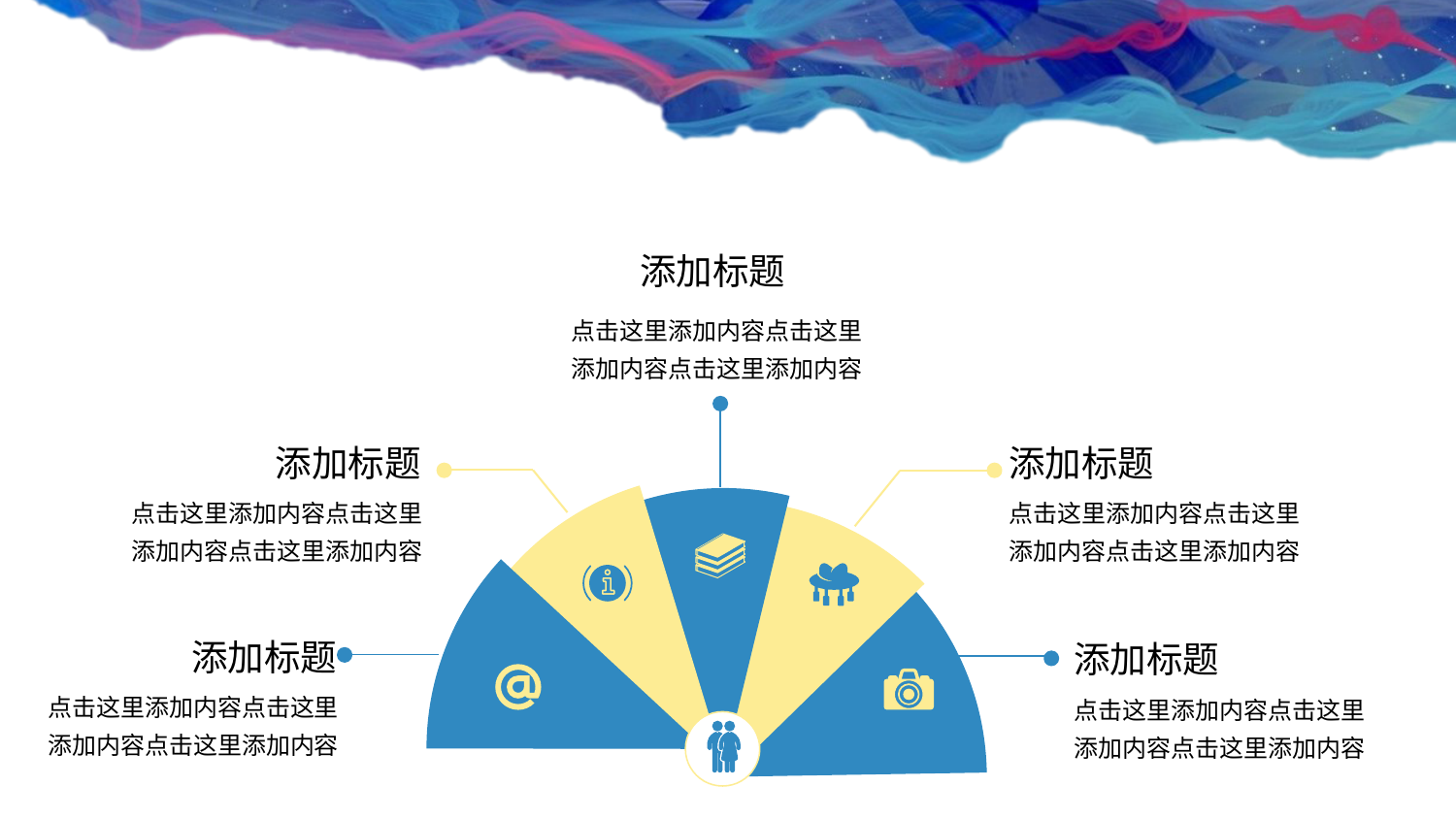

添加标题
点击这里添加内容点击这里添加内容点击这里添加内容

添加标题
点击这里添加内容点击这里添加内容点击这里添加内容
添加标题
点击这里添加内容点击这里添加内容点击这里添加内容

添加标题
点击这里添加内容点击这里添加内容点击这里添加内容
添加标题
点击这里添加内容点击这里添加内容点击这里添加内容